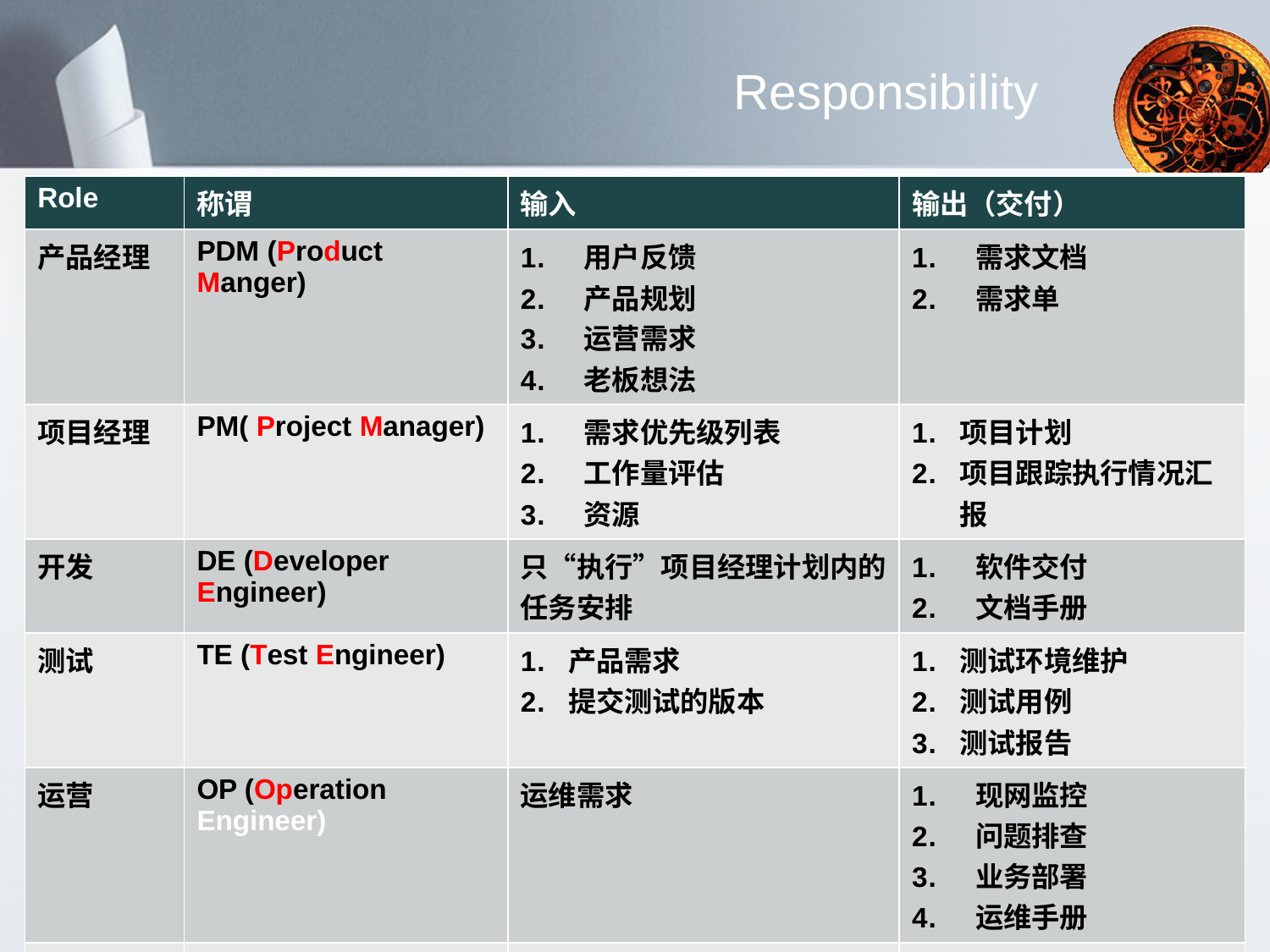

# Responsibility
| Role | 称谓 | 输入 | 输出（交付） |
| --- | --- | --- | --- |
| 产品经理 | PDM (Product Manger) | 用户反馈 产品规划 运营需求 老板想法 | 需求文档 需求单 |
| 项目经理 | PM( Project Manager) | 需求优先级列表 工作量评估 资源 | 项目计划 项目跟踪执行情况汇报 |
| 开发 | DE (Developer Engineer) | 只“执行”项目经理计划内的任务安排 | 软件交付 文档手册 |
| 测试 | TE (Test Engineer) | 产品需求 提交测试的版本 | 测试环境维护 测试用例 测试报告 |
| 运营 | OP (Operation Engineer) | 运维需求 | 现网监控 问题排查 业务部署 运维手册 |
| UI | HCI | 产品需求 开发需求 | 交互 效果图、切图 版本体验报告 |